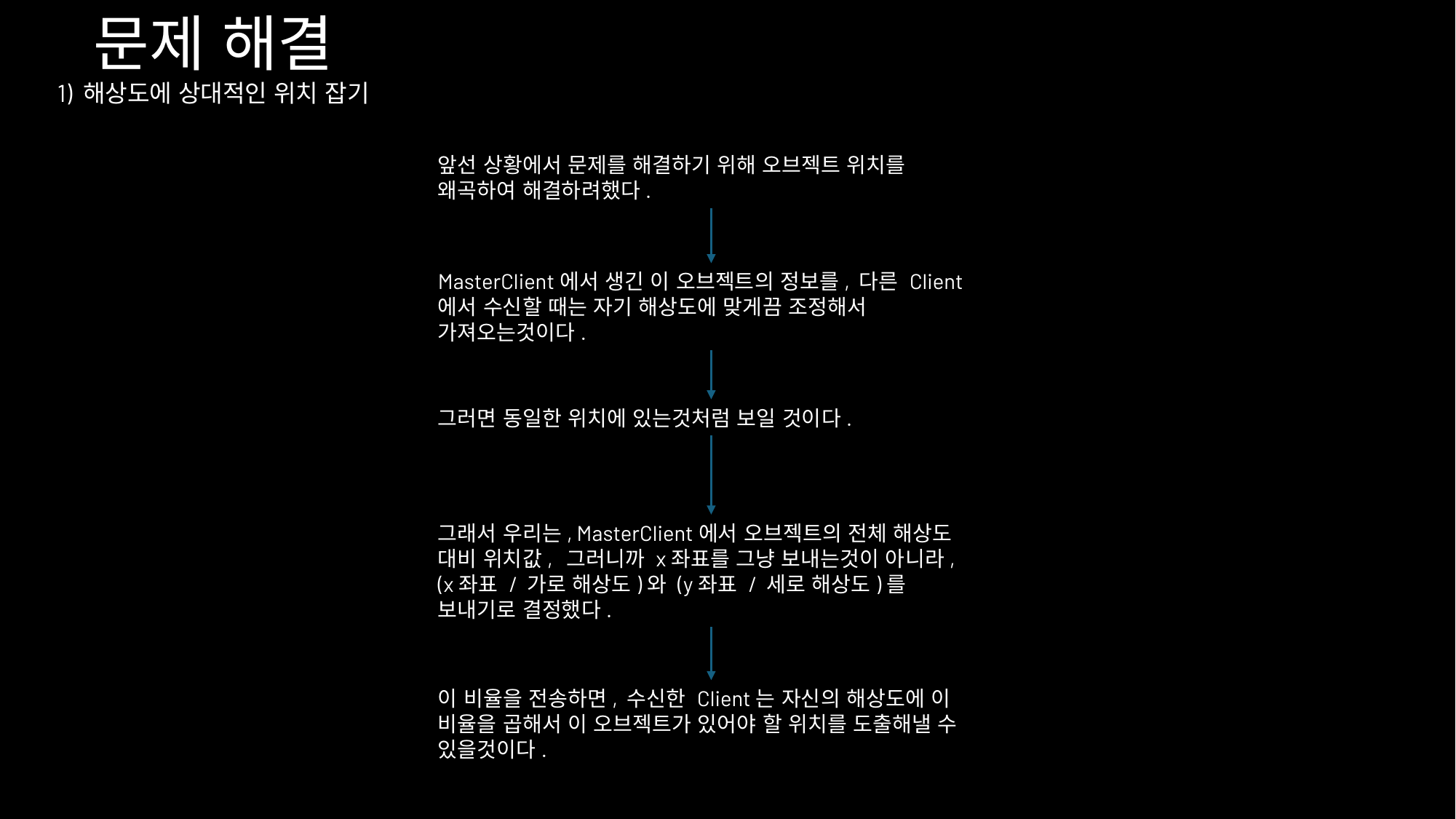

문제 해결
1) 해상도에 상대적인 위치 잡기
앞선 상황에서 문제를 해결하기 위해 오브젝트 위치를 왜곡하여 해결하려했다.
MasterClient에서 생긴 이 오브젝트의 정보를, 다른 Client에서 수신할 때는 자기 해상도에 맞게끔 조정해서 가져오는것이다.
그러면 동일한 위치에 있는것처럼 보일 것이다.
그래서 우리는, MasterClient에서 오브젝트의 전체 해상도 대비 위치값,  그러니까 x좌표를 그냥 보내는것이 아니라,
(x좌표 / 가로 해상도)와 (y좌표 / 세로 해상도)를 보내기로 결정했다.
이 비율을 전송하면, 수신한 Client는 자신의 해상도에 이 비율을 곱해서 이 오브젝트가 있어야 할 위치를 도출해낼 수 있을것이다.